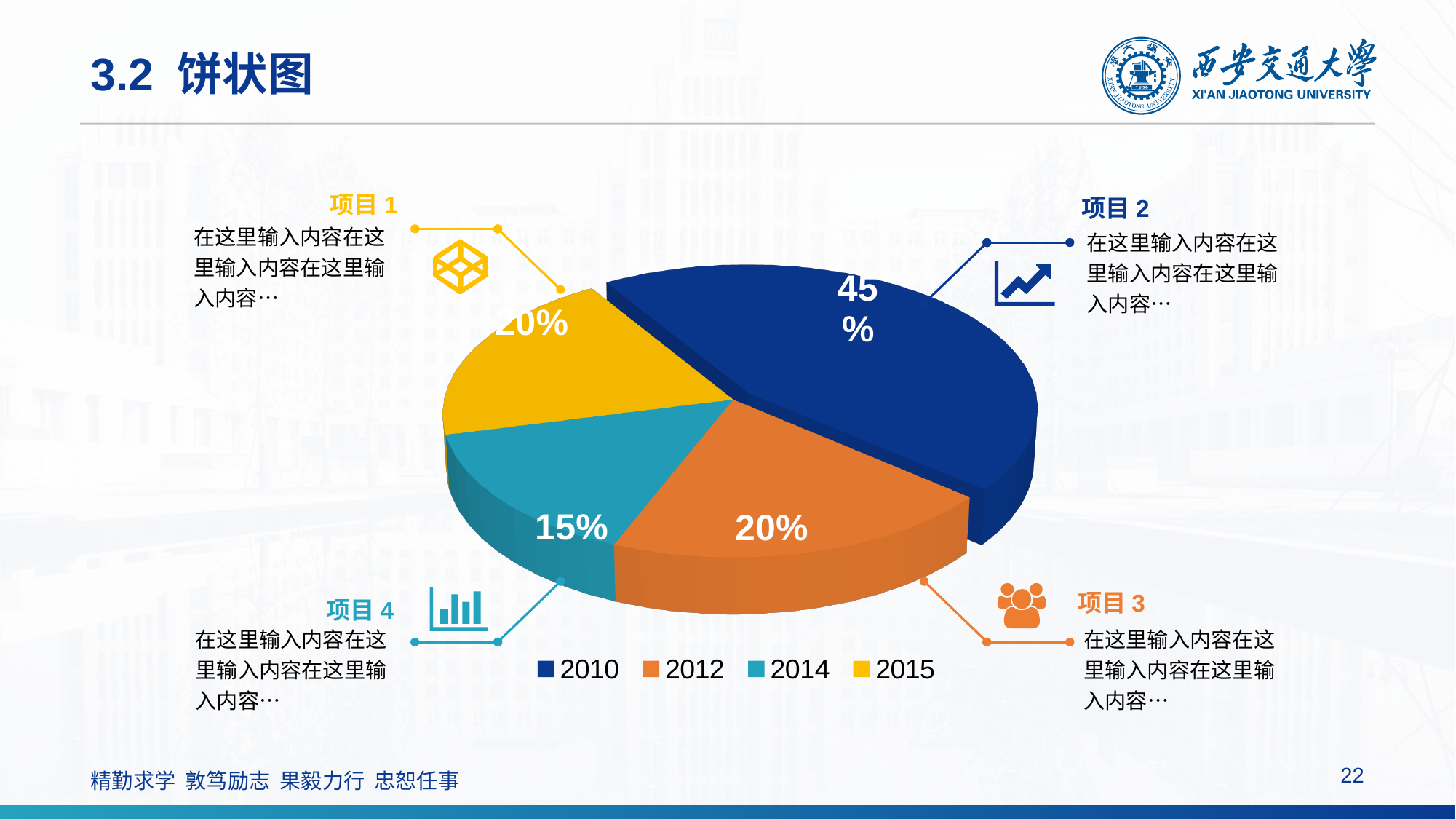

# 3.2 饼状图
项目1
项目2
在这里输入内容在这里输入内容在这里输入内容…

[unsupported chart]

在这里输入内容在这里输入内容在这里输入内容…

项目3

项目4
在这里输入内容在这里输入内容在这里输入内容…
在这里输入内容在这里输入内容在这里输入内容…
22